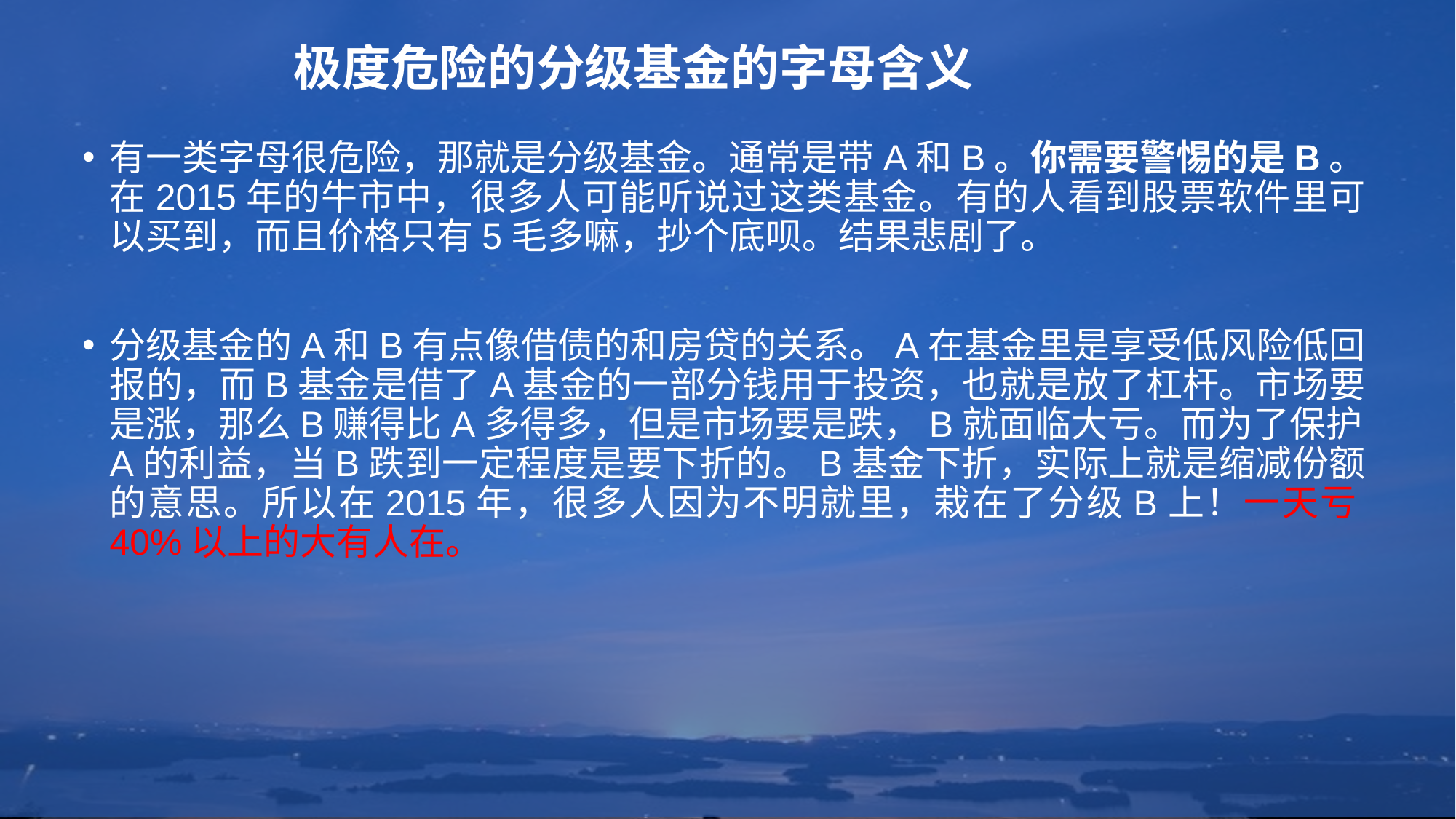

# 极度危险的分级基金的字母含义
有一类字母很危险，那就是分级基金。通常是带A和B。你需要警惕的是B。在2015年的牛市中，很多人可能听说过这类基金。有的人看到股票软件里可以买到，而且价格只有5毛多嘛，抄个底呗。结果悲剧了。

分级基金的A和B有点像借债的和房贷的关系。A在基金里是享受低风险低回报的，而B基金是借了A基金的一部分钱用于投资，也就是放了杠杆。市场要是涨，那么B赚得比A多得多，但是市场要是跌，B就面临大亏。而为了保护A的利益，当B跌到一定程度是要下折的。B基金下折，实际上就是缩减份额的意思。所以在2015年，很多人因为不明就里，栽在了分级B上！一天亏40%以上的大有人在。